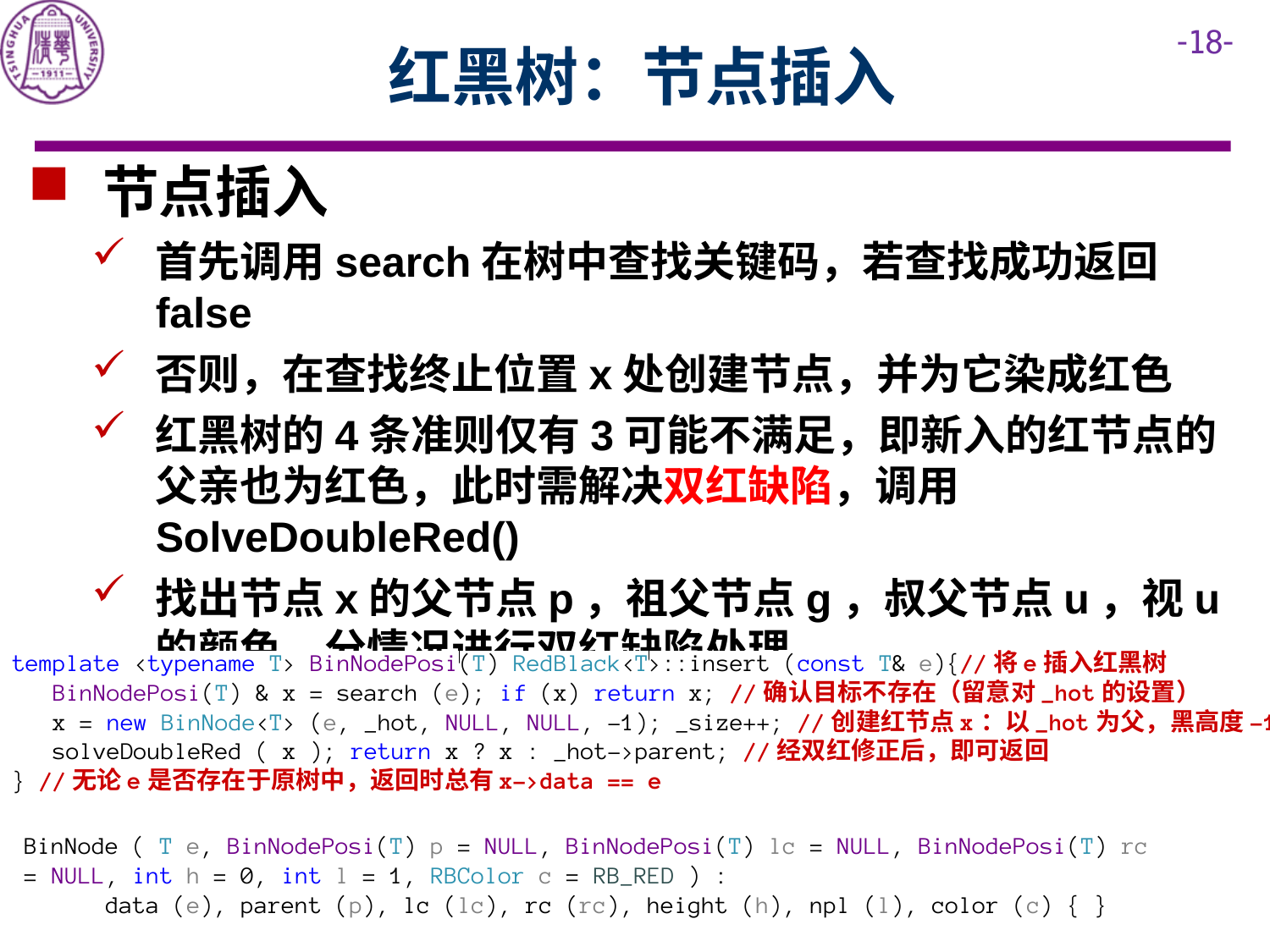

# 红黑树：节点插入
 节点插入
首先调用search在树中查找关键码，若查找成功返回false
否则，在查找终止位置x处创建节点，并为它染成红色
红黑树的4条准则仅有3可能不满足，即新入的红节点的父亲也为红色，此时需解决双红缺陷，调用SolveDoubleRed()
找出节点x的父节点p，祖父节点g，叔父节点u，视u的颜色，分情况进行双红缺陷处理
template <typename T> BinNodePosi(T) RedBlack<T>::insert (const T& e){//将e插入红黑树
   BinNodePosi(T) & x = search (e); if (x) return x; //确认目标不存在（留意对_hot的设置）
   x = new BinNode<T> (e, _hot, NULL, NULL, -1); _size++; //创建红节点x：以_hot为父，黑高度-1
   solveDoubleRed ( x ); return x ? x : _hot->parent; //经双红修正后，即可返回
} //无论e是否存在于原树中，返回时总有x->data == e
BinNode ( T e, BinNodePosi(T) p = NULL, BinNodePosi(T) lc = NULL, BinNodePosi(T) rc = NULL, int h = 0, int l = 1, RBColor c = RB_RED ) :
      data (e), parent (p), lc (lc), rc (rc), height (h), npl (l), color (c) { }